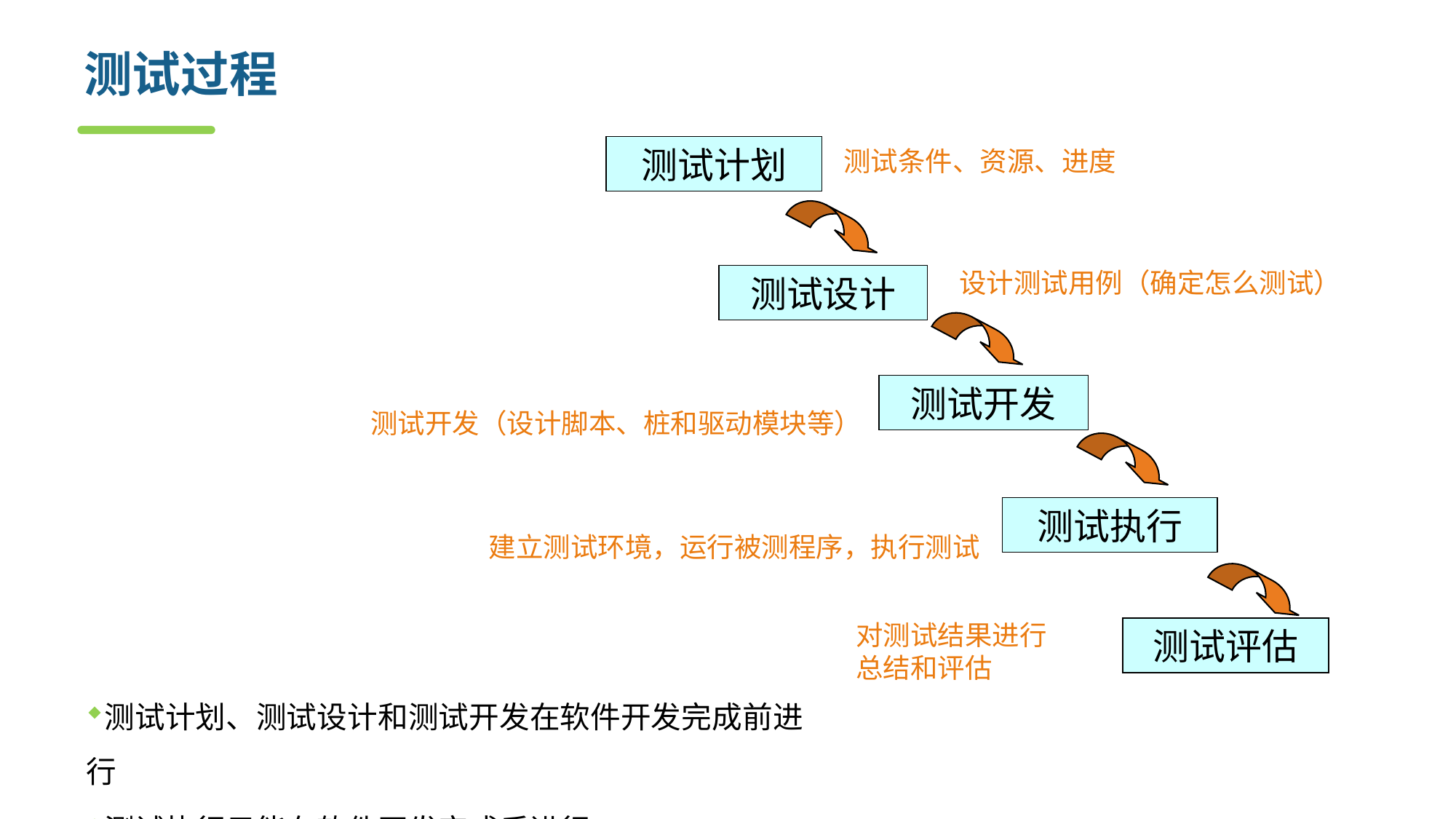

# 测试过程
测试计划
测试条件、资源、进度

测试设计
设计测试用例（确定怎么测试）

测试开发
测试开发（设计脚本、桩和驱动模块等）

测试执行
建立测试环境，运行被测程序，执行测试

测试评估
对测试结果进行总结和评估

测试计划、测试设计和测试开发在软件开发完成前进行
测试执行只能在软件开发完成后进行

95